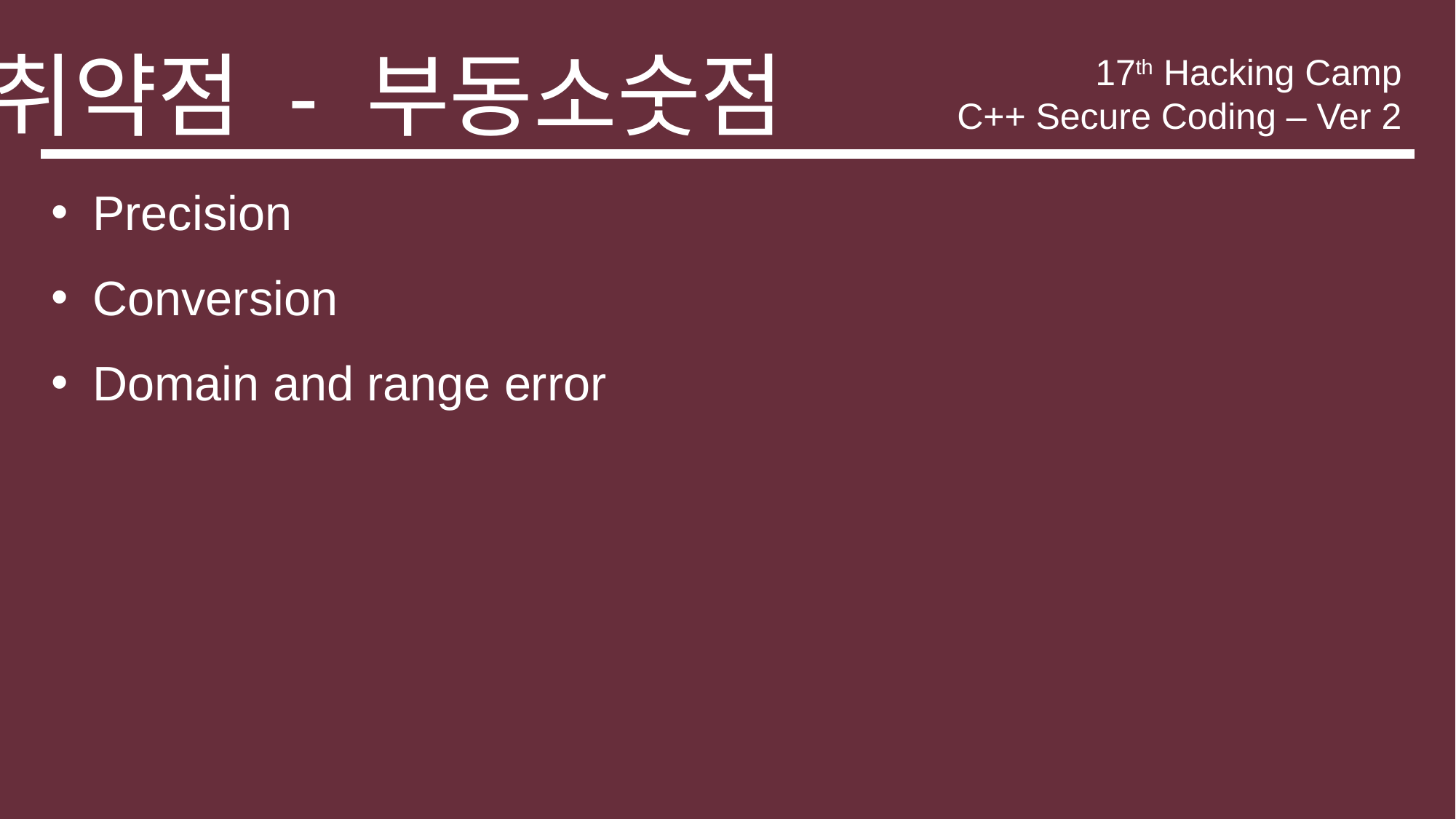

취약점 - 부동소숫점
17th Hacking Camp
C++ Secure Coding – Ver 2
Precision
Conversion
Domain and range error